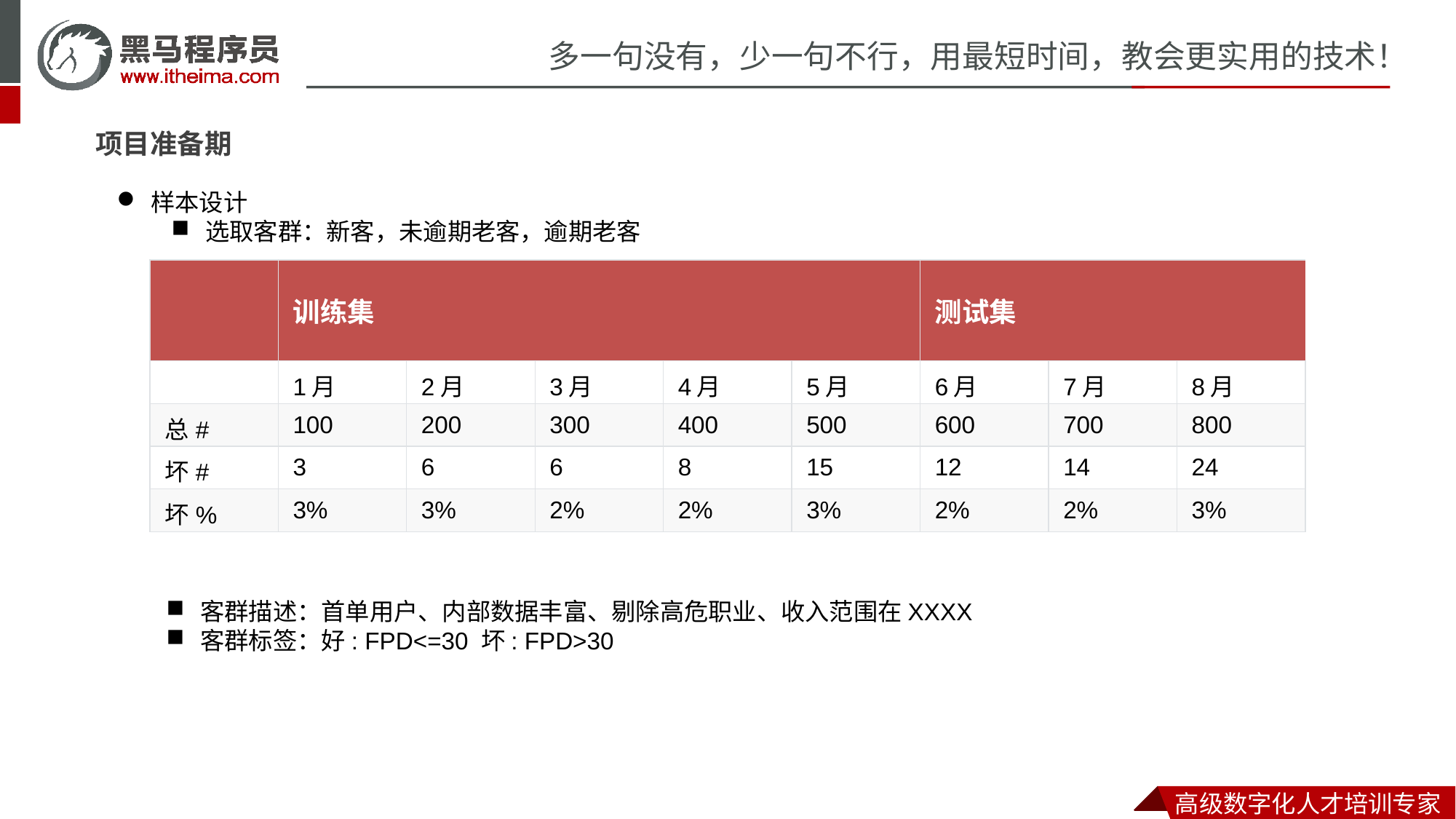

项目准备期
样本设计
选取客群：新客，未逾期老客，逾期老客
|  | 训练集 |  |  |  |  | 测试集 |  |  |
| --- | --- | --- | --- | --- | --- | --- | --- | --- |
|  | 1月 | 2月 | 3月 | 4月 | 5月 | 6月 | 7月 | 8月 |
| 总# | 100 | 200 | 300 | 400 | 500 | 600 | 700 | 800 |
| 坏# | 3 | 6 | 6 | 8 | 15 | 12 | 14 | 24 |
| 坏% | 3% | 3% | 2% | 2% | 3% | 2% | 2% | 3% |

客群描述：首单用户、内部数据丰富、剔除高危职业、收入范围在XXXX
客群标签：好: FPD<=30 坏: FPD>30